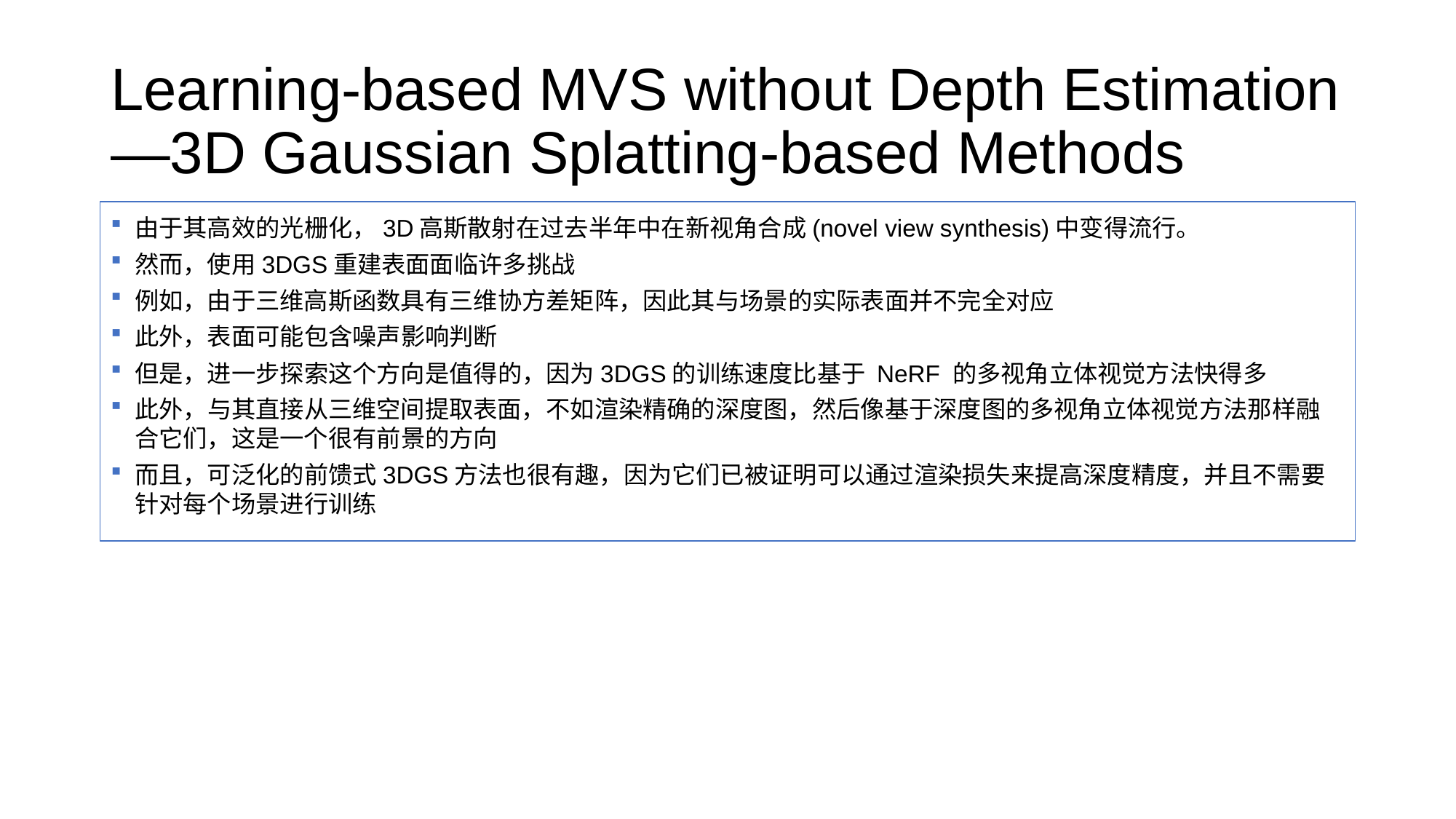

# Learning-based MVS without Depth Estimation —3D Gaussian Splatting-based Methods
由于其高效的光栅化，3D高斯散射在过去半年中在新视角合成(novel view synthesis)中变得流行。
然而，使用3DGS重建表面面临许多挑战
例如，由于三维高斯函数具有三维协方差矩阵，因此其与场景的实际表面并不完全对应
此外，表面可能包含噪声影响判断
但是，进一步探索这个方向是值得的，因为3DGS的训练速度比基于 NeRF 的多视角立体视觉方法快得多
此外，与其直接从三维空间提取表面，不如渲染精确的深度图，然后像基于深度图的多视角立体视觉方法那样融合它们，这是一个很有前景的方向
而且，可泛化的前馈式3DGS方法也很有趣，因为它们已被证明可以通过渲染损失来提高深度精度，并且不需要针对每个场景进行训练